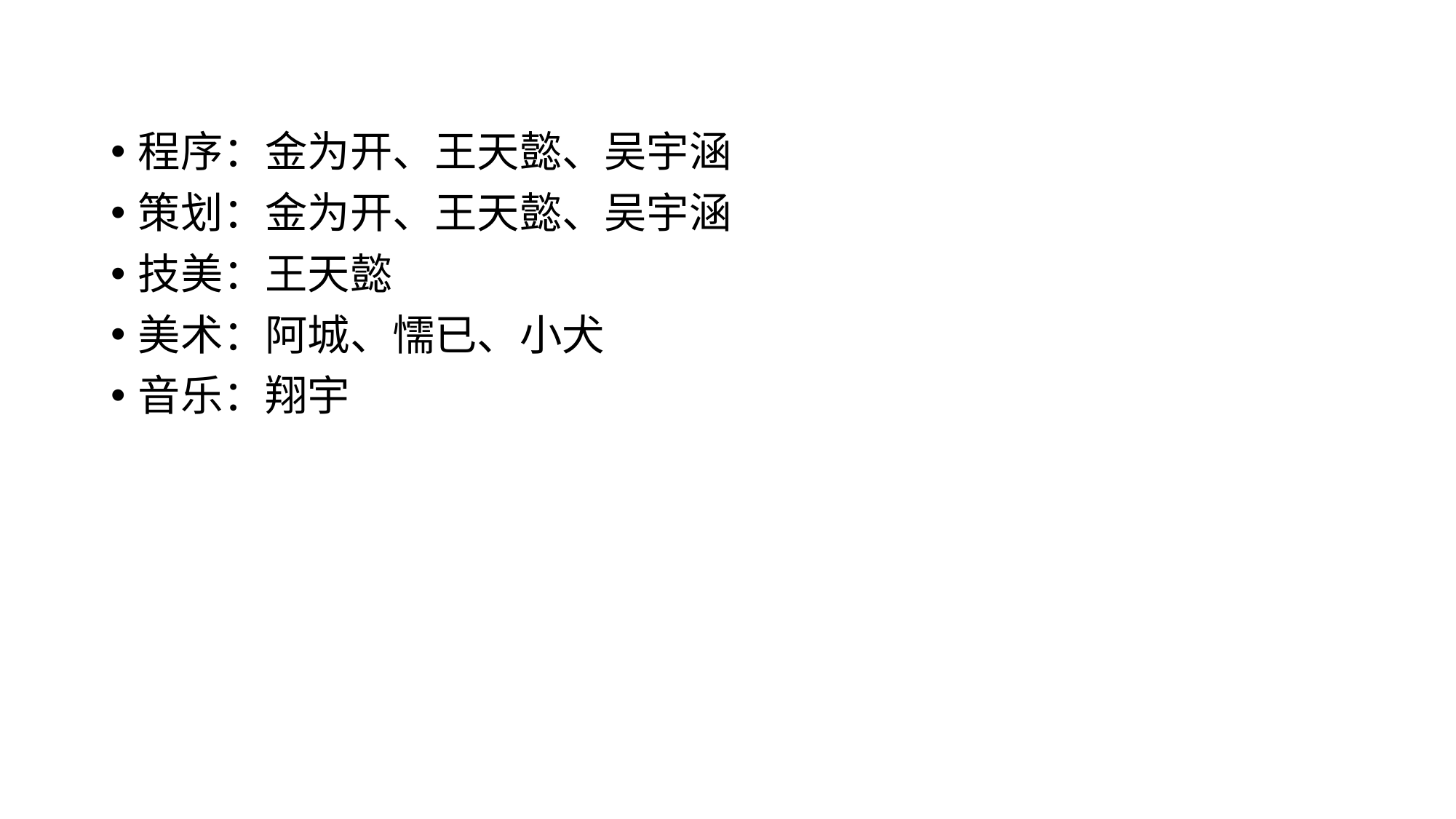

程序：金为开、王天懿、吴宇涵
策划：金为开、王天懿、吴宇涵
技美：王天懿
美术：阿城、懦已、小犬
音乐：翔宇